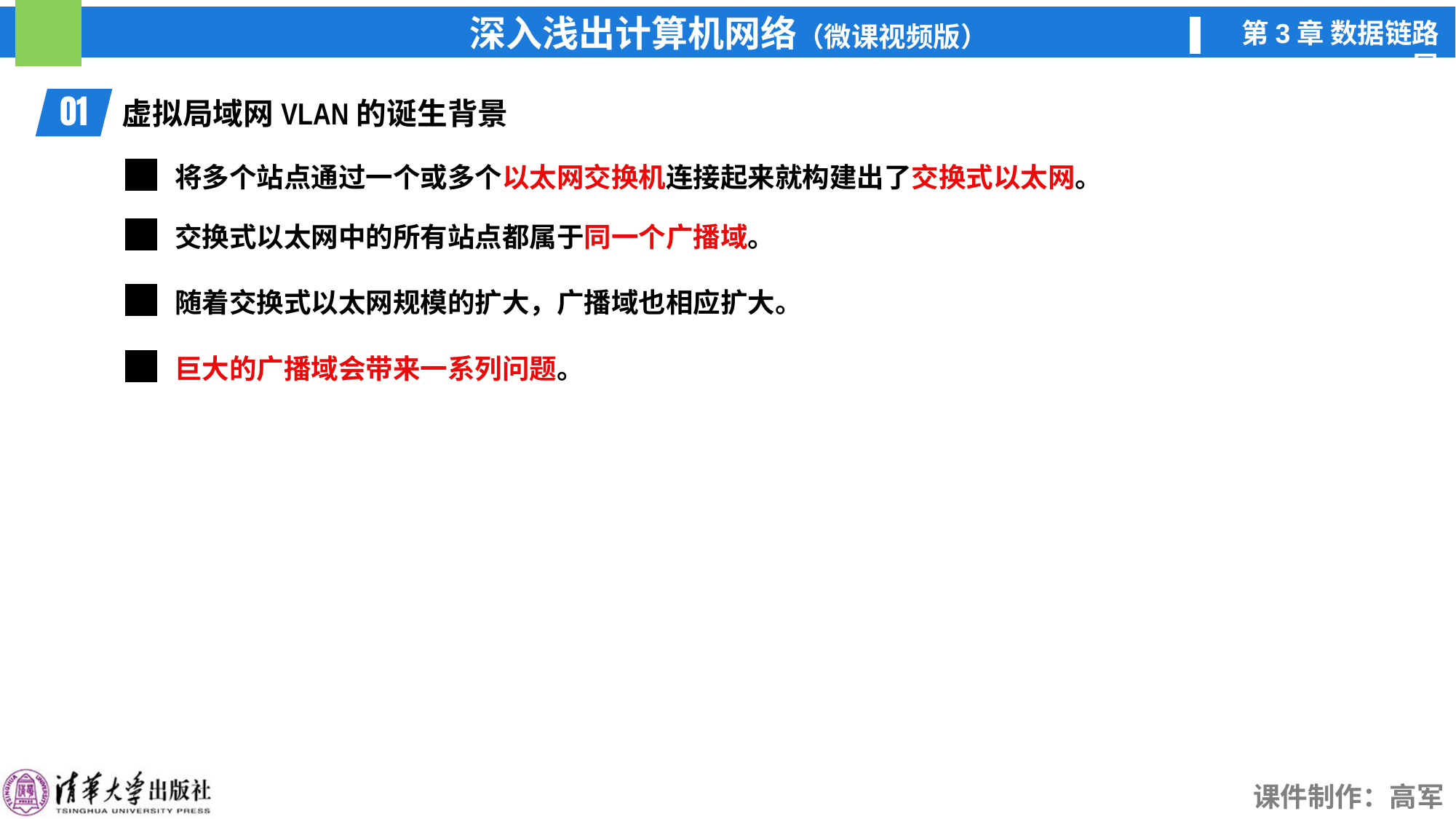

01
虚拟局域网VLAN的诞生背景
将多个站点通过一个或多个以太网交换机连接起来就构建出了交换式以太网。

交换式以太网中的所有站点都属于同一个广播域。

随着交换式以太网规模的扩大，广播域也相应扩大。

巨大的广播域会带来一系列问题。